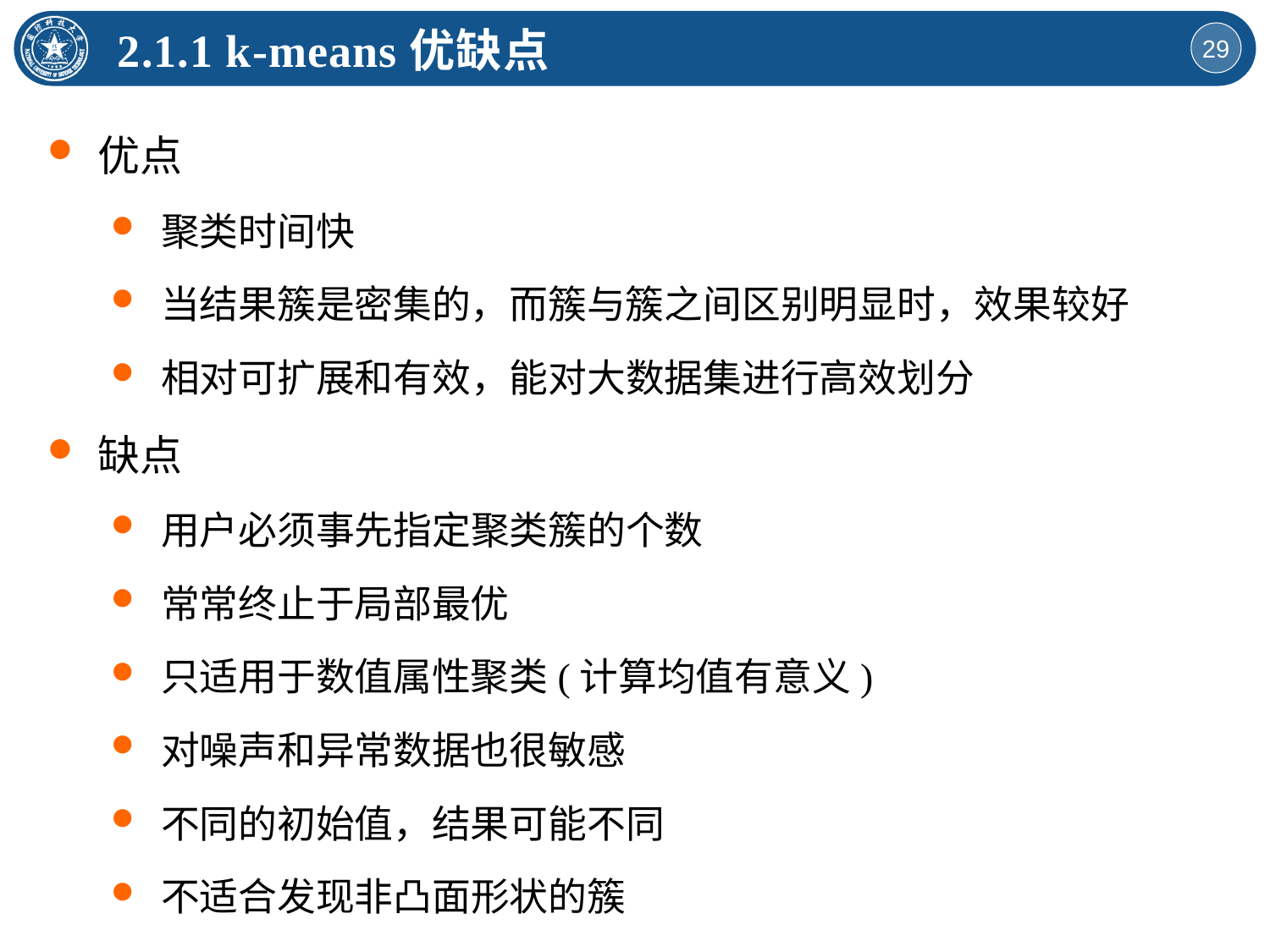

2.1.1 k-means优缺点
优点
聚类时间快
当结果簇是密集的，而簇与簇之间区别明显时，效果较好
相对可扩展和有效，能对大数据集进行高效划分
缺点
用户必须事先指定聚类簇的个数
常常终止于局部最优
只适用于数值属性聚类(计算均值有意义)
对噪声和异常数据也很敏感
不同的初始值，结果可能不同
不适合发现非凸面形状的簇